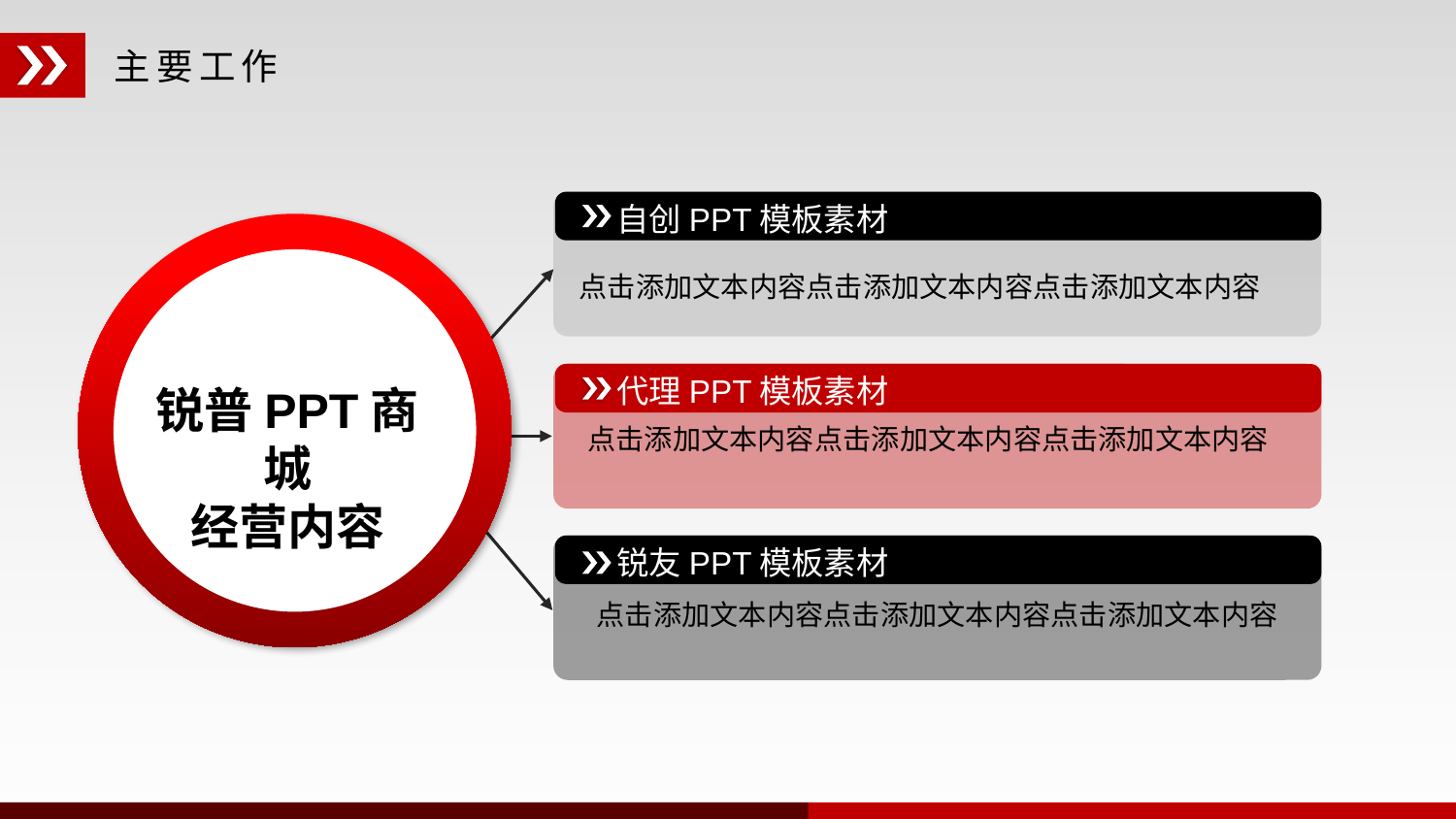

主要工作

自创PPT模板素材

点击添加文本内容点击添加文本内容点击添加文本内容

锐普PPT商城
经营内容

代理PPT模板素材

点击添加文本内容点击添加文本内容点击添加文本内容

锐友PPT模板素材

点击添加文本内容点击添加文本内容点击添加文本内容